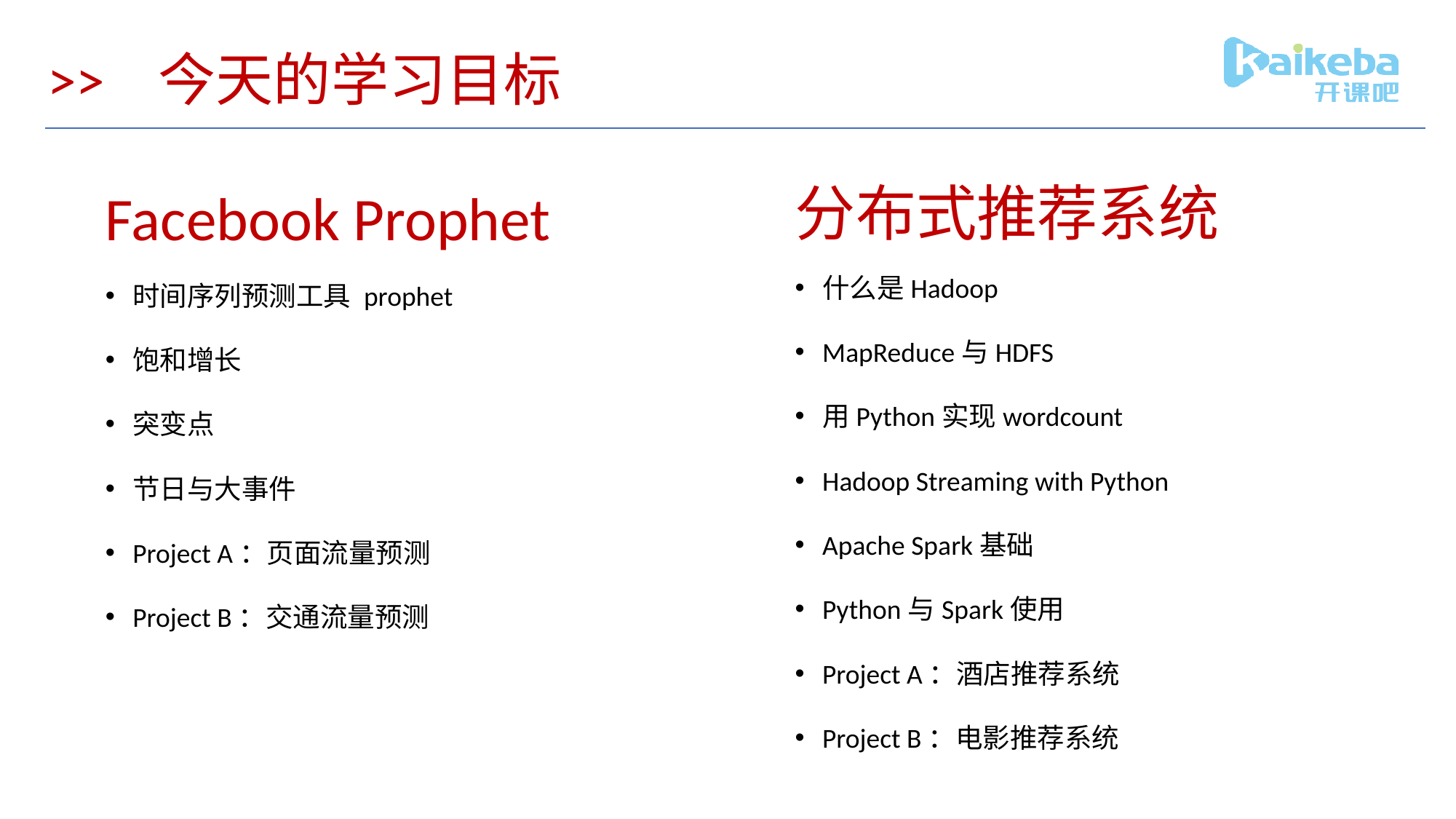

# >>   今天的学习目标
分布式推荐系统
Facebook Prophet
什么是Hadoop
MapReduce与HDFS
用Python实现wordcount
Hadoop Streaming with Python
Apache Spark基础
Python与Spark使用
Project A：酒店推荐系统
Project B：电影推荐系统
时间序列预测工具 prophet
饱和增长
突变点
节日与大事件
Project A：页面流量预测
Project B：交通流量预测